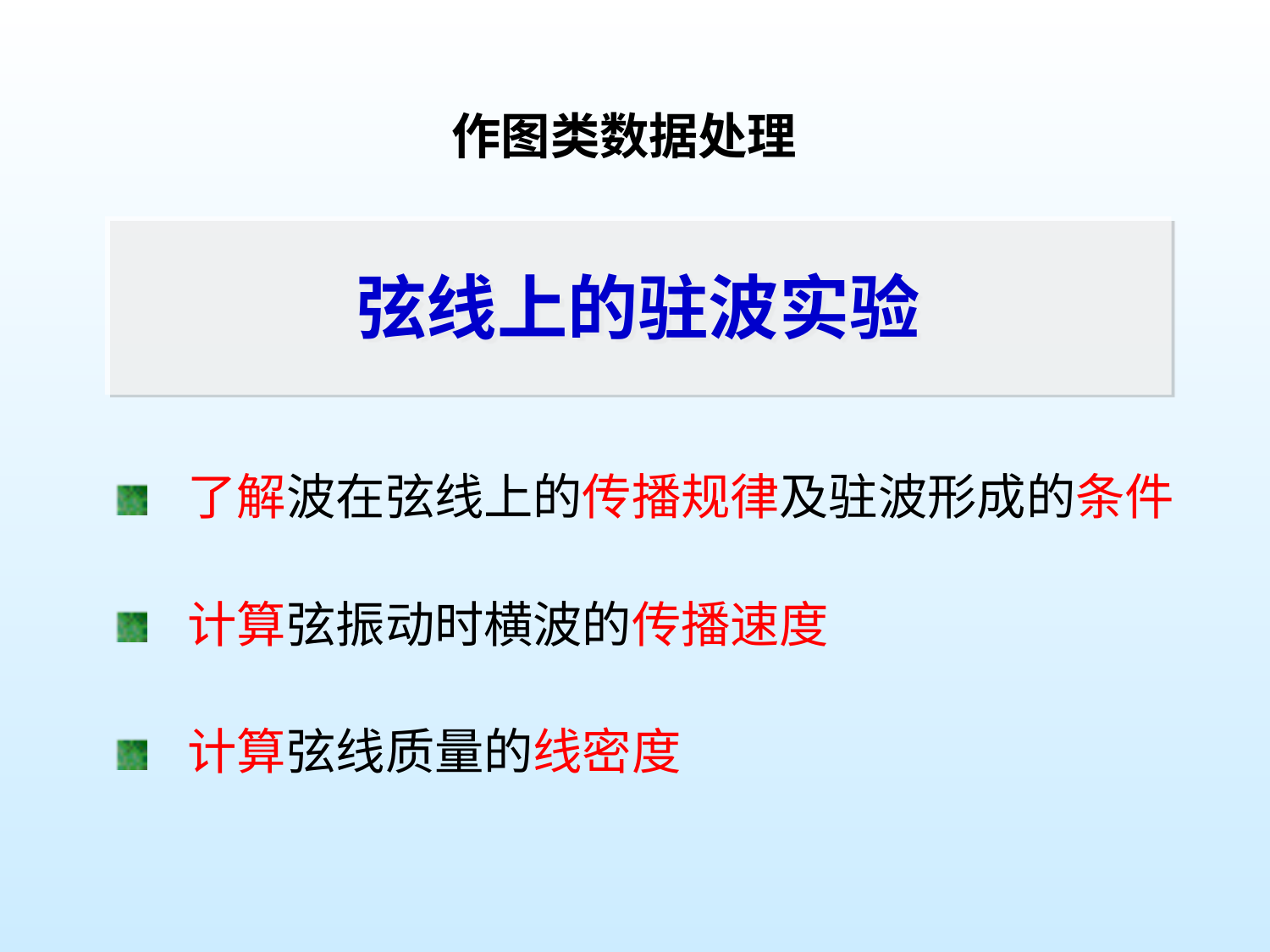

作图类数据处理
弦线上的驻波实验
了解波在弦线上的传播规律及驻波形成的条件
计算弦振动时横波的传播速度
计算弦线质量的线密度